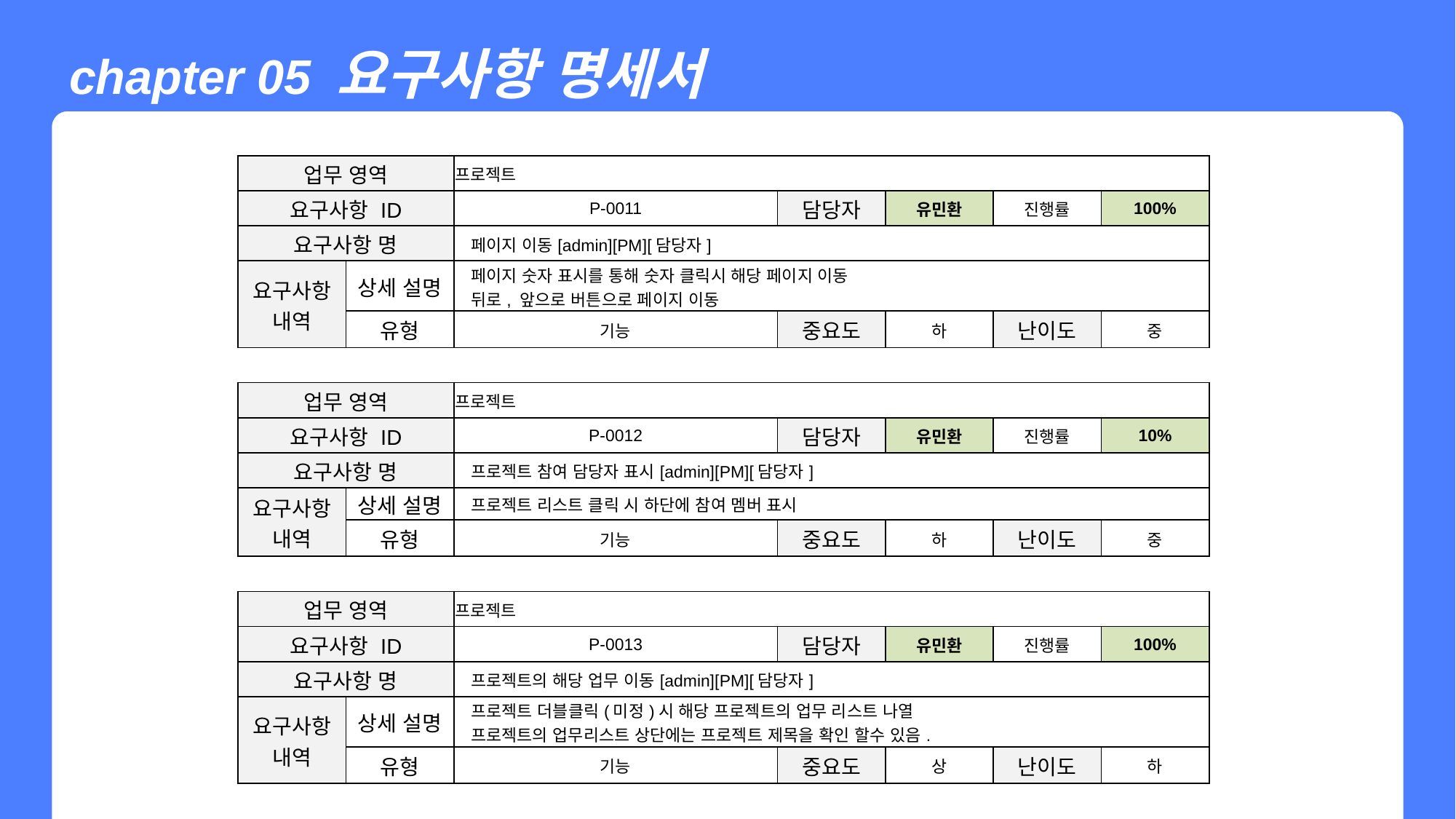

chapter 05 요구사항 명세서
| 업무 영역 |  | 프로젝트 |  |  |  |  |  |  |
| --- | --- | --- | --- | --- | --- | --- | --- | --- |
| 요구사항 ID |  | P-0011 |  |  | 담당자 | 유민환 | 진행률 | 100% |
| 요구사항 명 |  | 페이지 이동[admin][PM][담당자] |  |  |  |  |  |  |
| 요구사항 내역 | 상세 설명 | 페이지 숫자 표시를 통해 숫자 클릭시 해당 페이지 이동 뒤로, 앞으로 버튼으로 페이지 이동 |  |  |  |  |  |  |
|  | 유형 | 기능 |  |  | 중요도 | 하 | 난이도 | 중 |
|  |  |  |  |  |  |  |  |  |
| 업무 영역 |  | 프로젝트 |  |  |  |  |  |  |
| 요구사항 ID |  | P-0012 |  |  | 담당자 | 유민환 | 진행률 | 10% |
| 요구사항 명 |  | 프로젝트 참여 담당자 표시[admin][PM][담당자] |  |  |  |  |  |  |
| 요구사항 내역 | 상세 설명 | 프로젝트 리스트 클릭 시 하단에 참여 멤버 표시 |  |  |  |  |  |  |
|  | 유형 | 기능 |  |  | 중요도 | 하 | 난이도 | 중 |
|  |  |  |  |  |  |  |  |  |
| 업무 영역 |  | 프로젝트 |  |  |  |  |  |  |
| 요구사항 ID |  | P-0013 |  |  | 담당자 | 유민환 | 진행률 | 100% |
| 요구사항 명 |  | 프로젝트의 해당 업무 이동[admin][PM][담당자] |  |  |  |  |  |  |
| 요구사항 내역 | 상세 설명 | 프로젝트 더블클릭(미정)시 해당 프로젝트의 업무 리스트 나열 프로젝트의 업무리스트 상단에는 프로젝트 제목을 확인 할수 있음. |  |  |  |  |  |  |
|  | 유형 | 기능 |  |  | 중요도 | 상 | 난이도 | 하 |